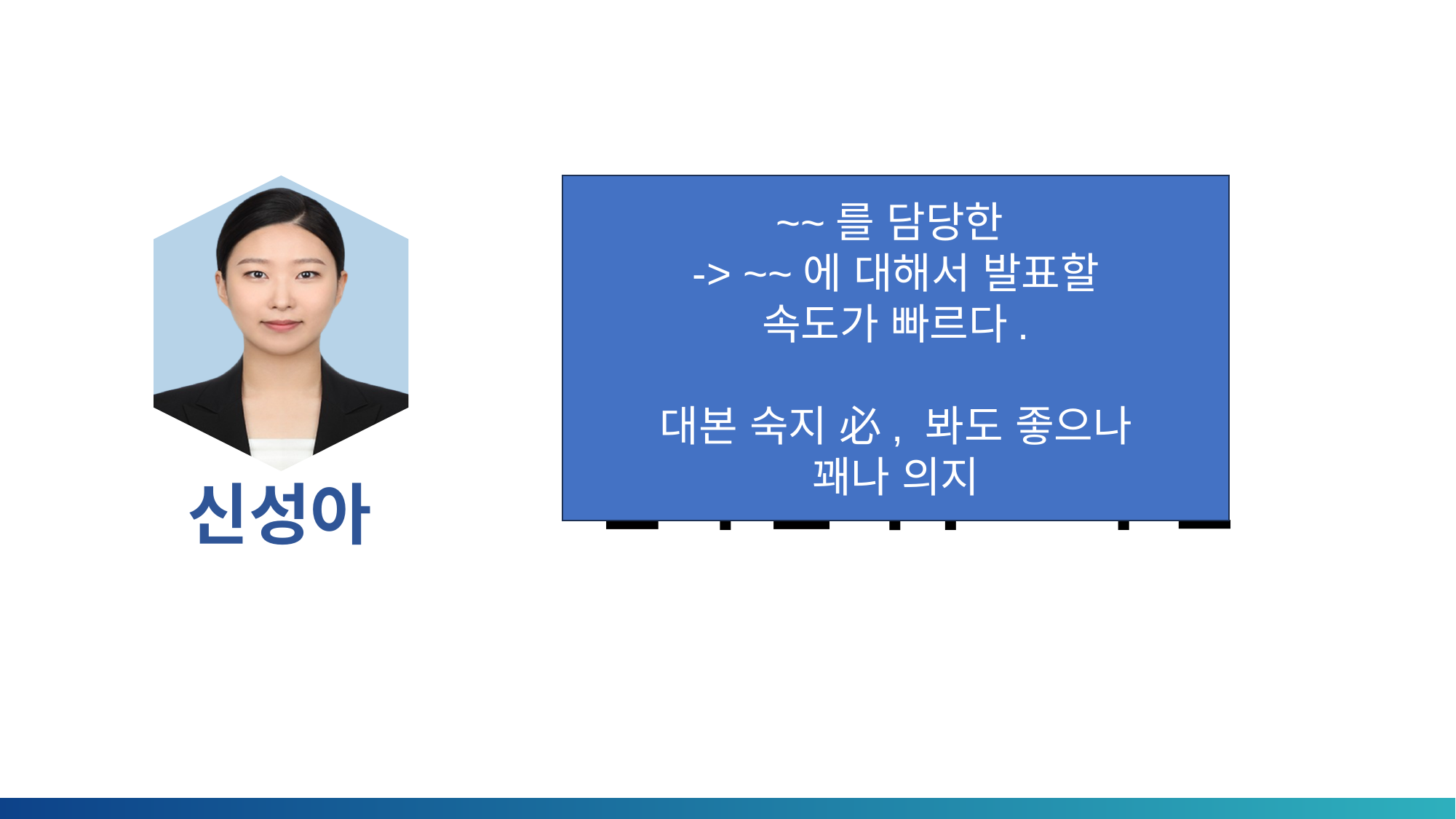

~~를 담당한
-> ~~에 대해서 발표할
속도가 빠르다.

대본 숙지 必, 봐도 좋으나
꽤나 의지

# Azure 멀티 클라우드 구현
신성아